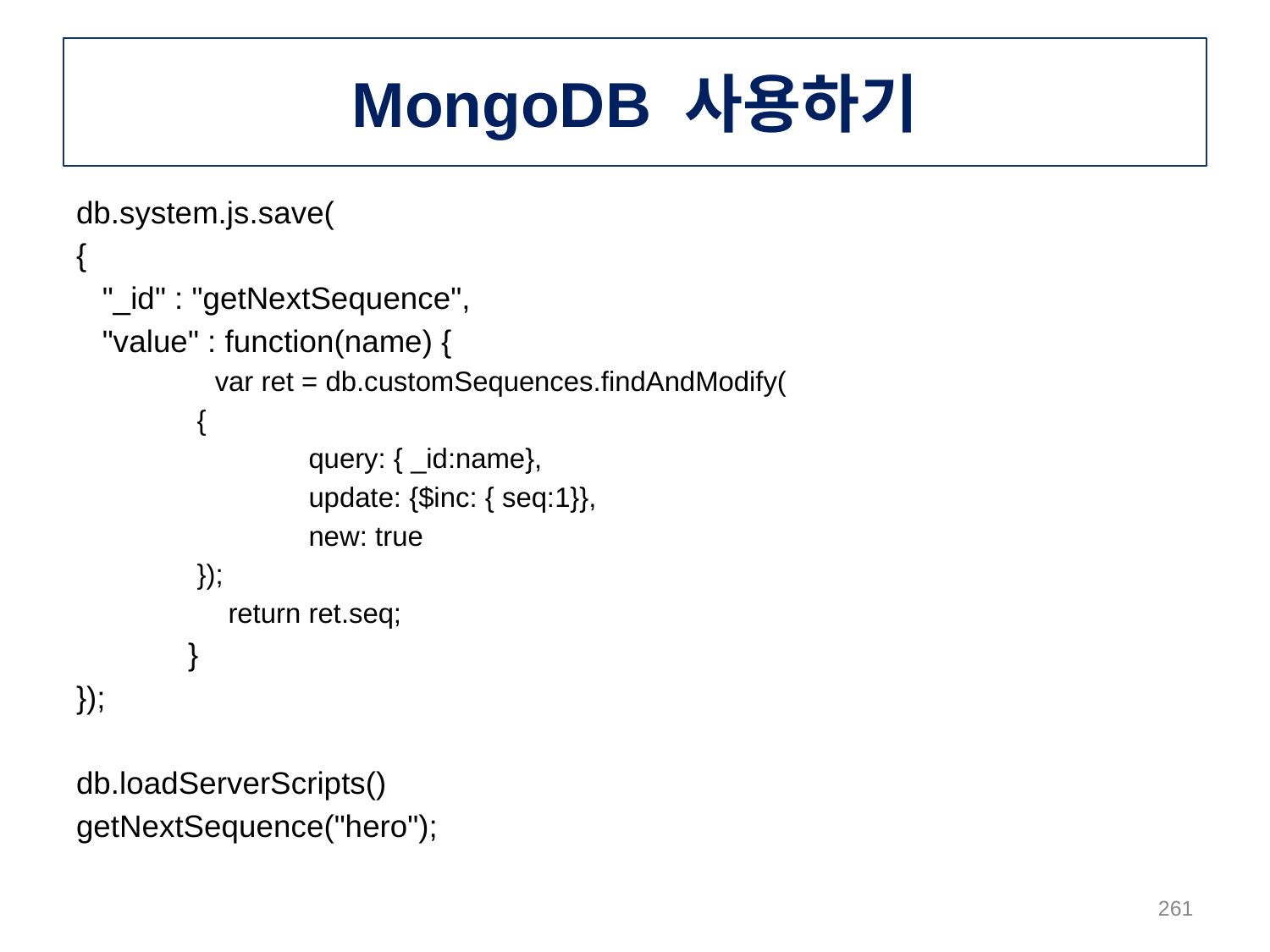

# MongoDB 사용하기
db.system.js.save(
{
   "_id" : "getNextSequence",
   "value" : function(name) {
          var ret = db.customSequences.findAndModify(
	{
	 	query: { _id:name},
	 	update: {$inc: { seq:1}},
	 	new: true
	});
    return ret.seq;
	}
});

db.loadServerScripts()
getNextSequence("hero");

261